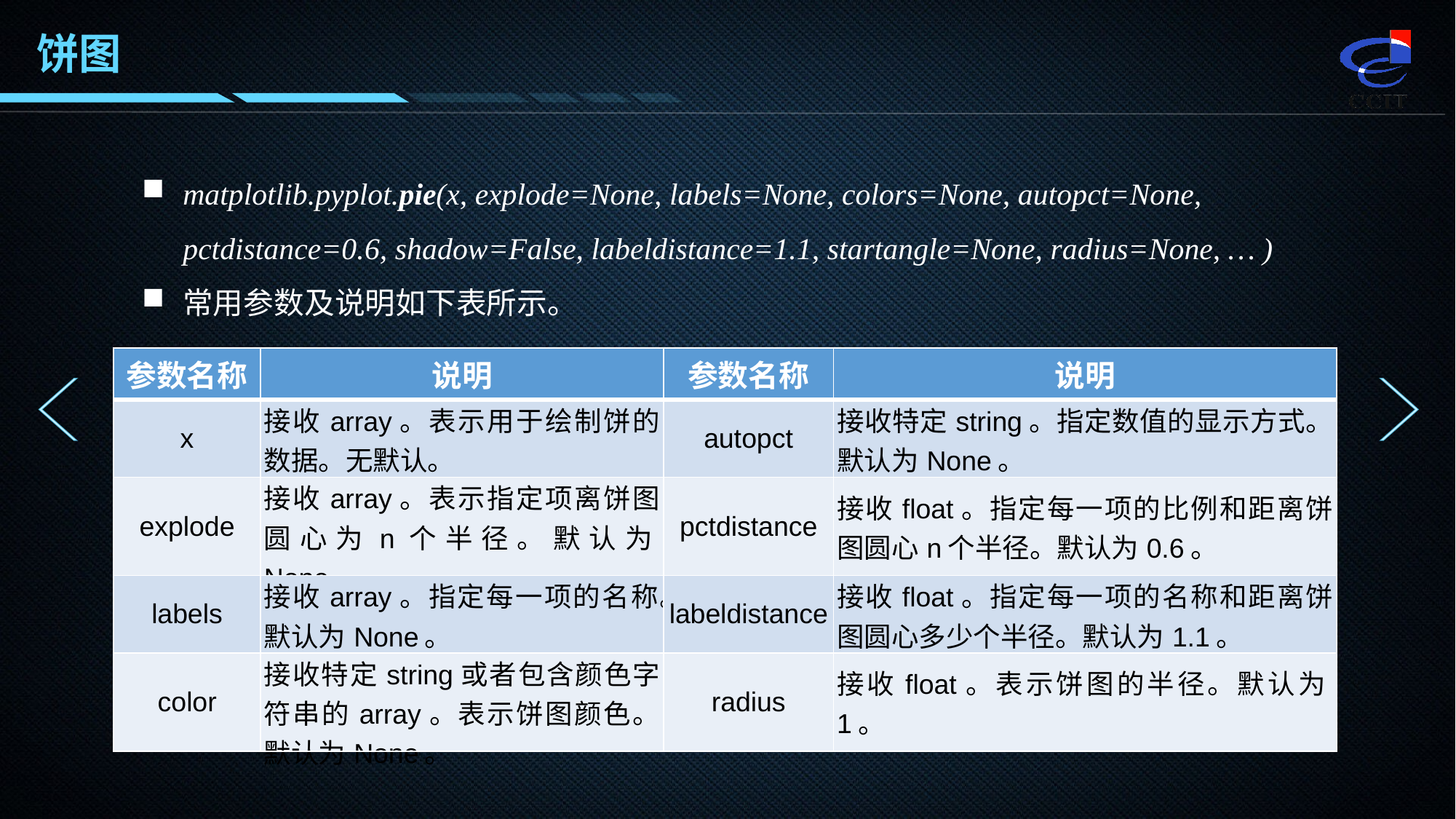

饼图
matplotlib.pyplot.pie(x, explode=None, labels=None, colors=None, autopct=None, pctdistance=0.6, shadow=False, labeldistance=1.1, startangle=None, radius=None, … )
常用参数及说明如下表所示。
| 参数名称 | 说明 | 参数名称 | 说明 |
| --- | --- | --- | --- |
| x | 接收array。表示用于绘制饼的数据。无默认。 | autopct | 接收特定string。指定数值的显示方式。默认为None。 |
| explode | 接收array。表示指定项离饼图圆心为n个半径。默认为None。 | pctdistance | 接收float。指定每一项的比例和距离饼图圆心n个半径。默认为0.6。 |
| labels | 接收array。指定每一项的名称。默认为None。 | labeldistance | 接收float。指定每一项的名称和距离饼图圆心多少个半径。默认为1.1。 |
| color | 接收特定string或者包含颜色字符串的array。表示饼图颜色。默认为None。 | radius | 接收float。表示饼图的半径。默认为1。 |